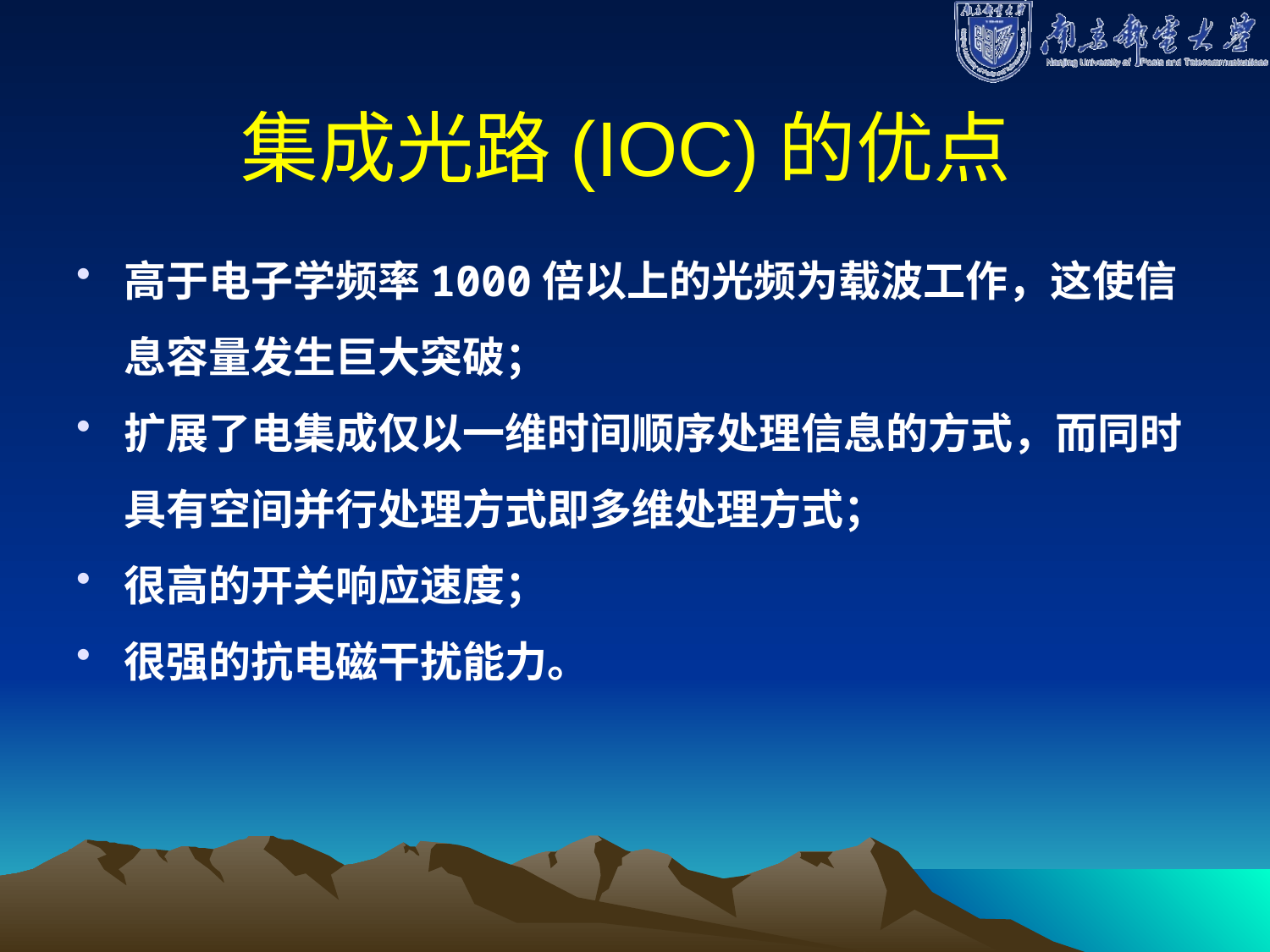

# 集成光路(IOC)的优点
高于电子学频率1000倍以上的光频为载波工作，这使信息容量发生巨大突破；
扩展了电集成仅以一维时间顺序处理信息的方式，而同时具有空间并行处理方式即多维处理方式；
很高的开关响应速度；
很强的抗电磁干扰能力。

7